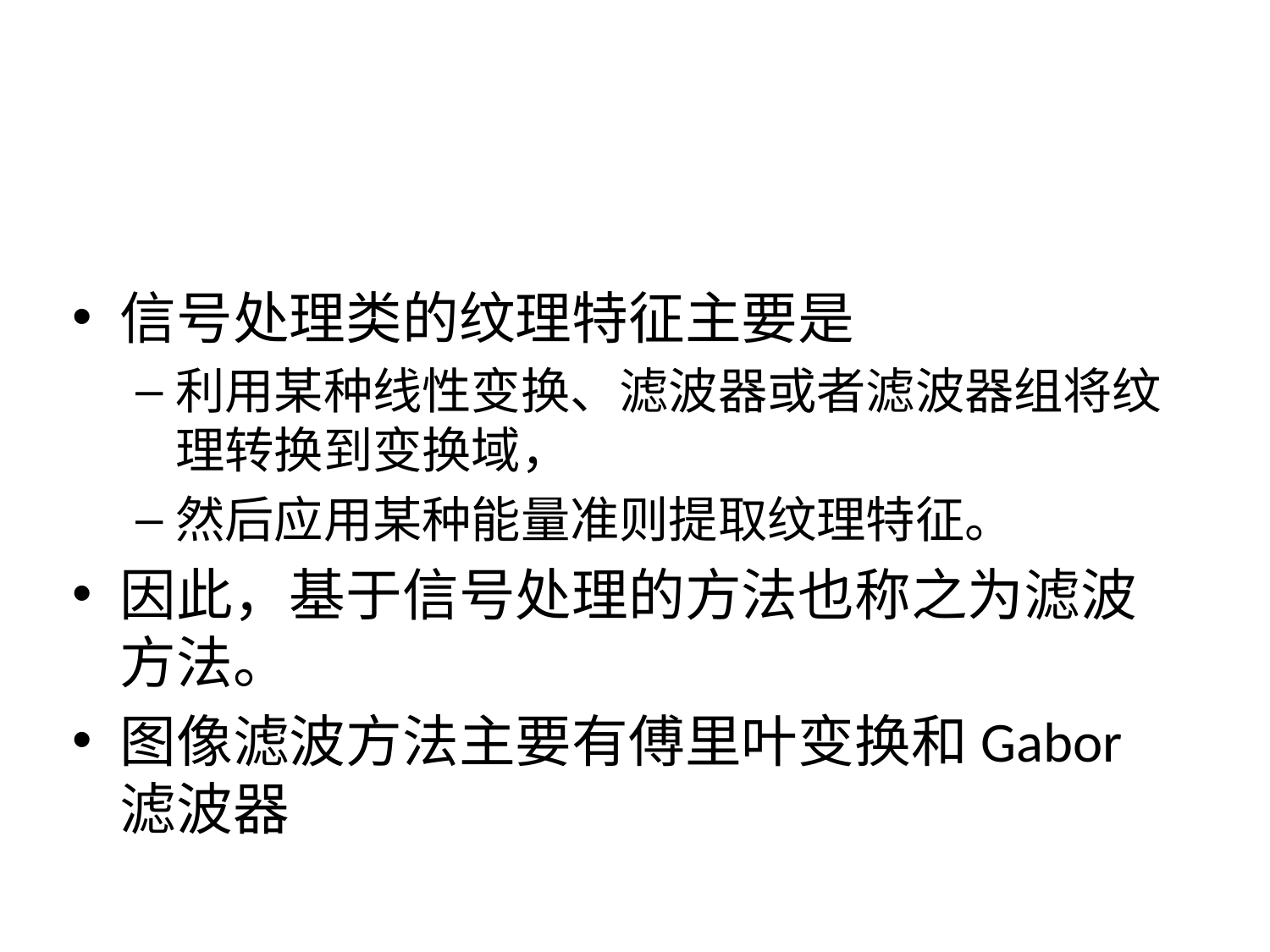

信号处理类的纹理特征主要是
利用某种线性变换、滤波器或者滤波器组将纹理转换到变换域，
然后应用某种能量准则提取纹理特征。
因此，基于信号处理的方法也称之为滤波方法。
图像滤波方法主要有傅里叶变换和Gabor滤波器